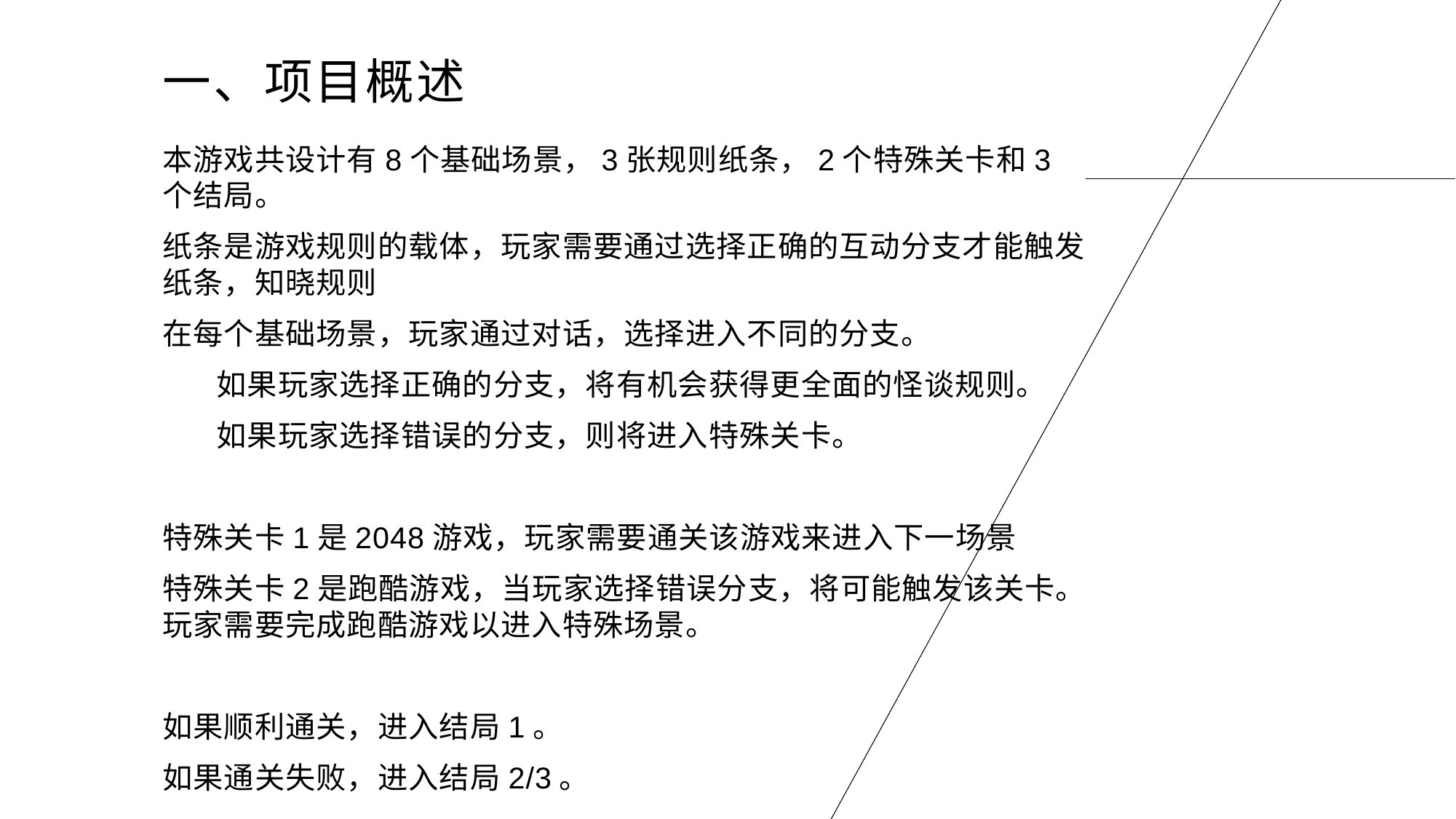

# 一、项目概述
本游戏共设计有8个基础场景，3张规则纸条，2个特殊关卡和3个结局。
纸条是游戏规则的载体，玩家需要通过选择正确的互动分支才能触发纸条，知晓规则
在每个基础场景，玩家通过对话，选择进入不同的分支。
如果玩家选择正确的分支，将有机会获得更全面的怪谈规则。
如果玩家选择错误的分支，则将进入特殊关卡。

特殊关卡1是2048游戏，玩家需要通关该游戏来进入下一场景
特殊关卡2是跑酷游戏，当玩家选择错误分支，将可能触发该关卡。玩家需要完成跑酷游戏以进入特殊场景。

如果顺利通关，进入结局1。
如果通关失败，进入结局2/3。
5